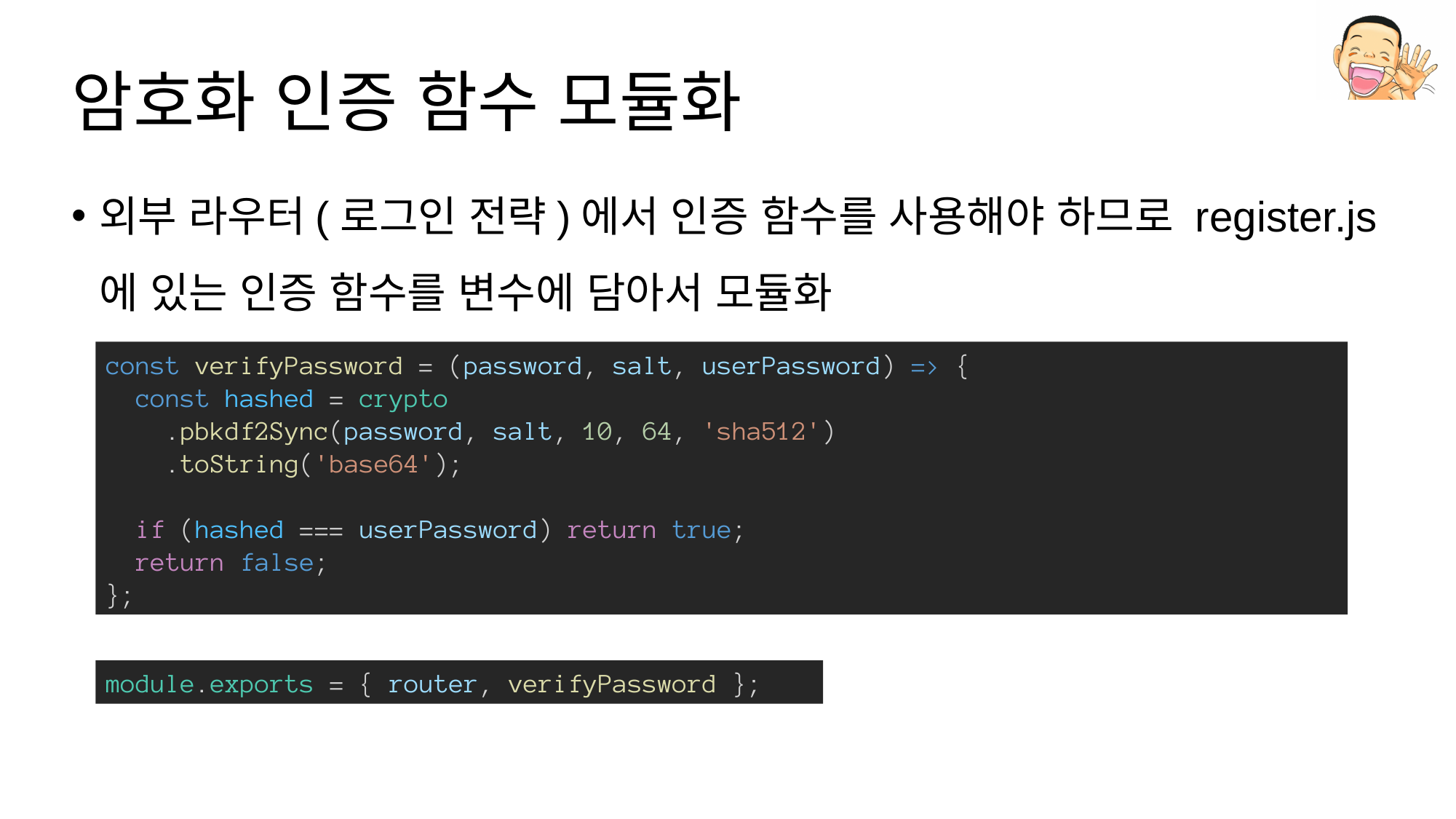

# 암호화 인증 함수 모듈화
외부 라우터(로그인 전략)에서 인증 함수를 사용해야 하므로 register.js 에 있는 인증 함수를 변수에 담아서 모듈화
const verifyPassword = (password, salt, userPassword) => {
  const hashed = crypto
    .pbkdf2Sync(password, salt, 10, 64, 'sha512')
    .toString('base64');
  if (hashed === userPassword) return true;
  return false;
};
module.exports = { router, verifyPassword };